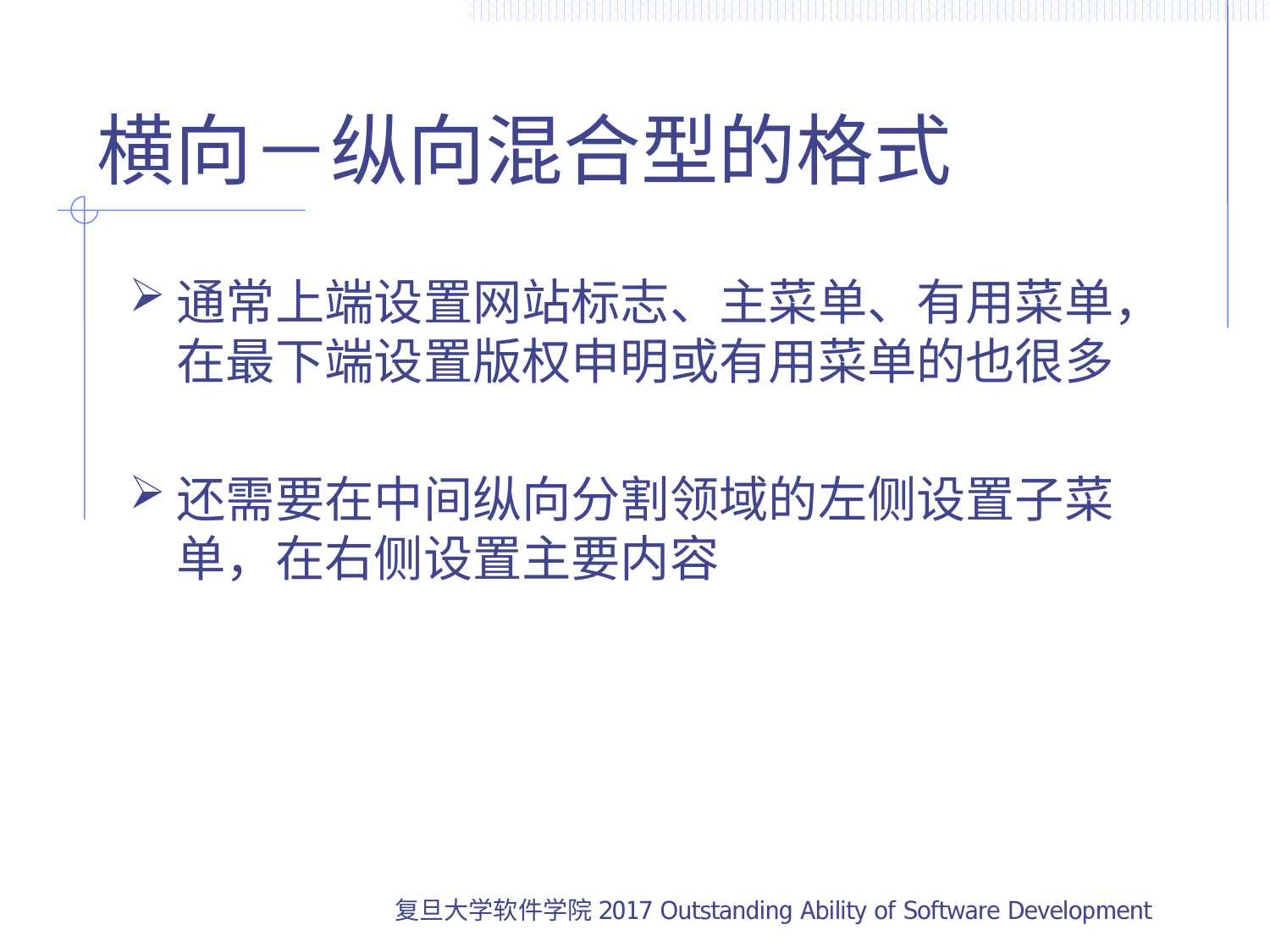

# 横向－纵向混合型的格式
通常上端设置网站标志、主菜单、有用菜单，在最下端设置版权申明或有用菜单的也很多

还需要在中间纵向分割领域的左侧设置子菜单，在右侧设置主要内容